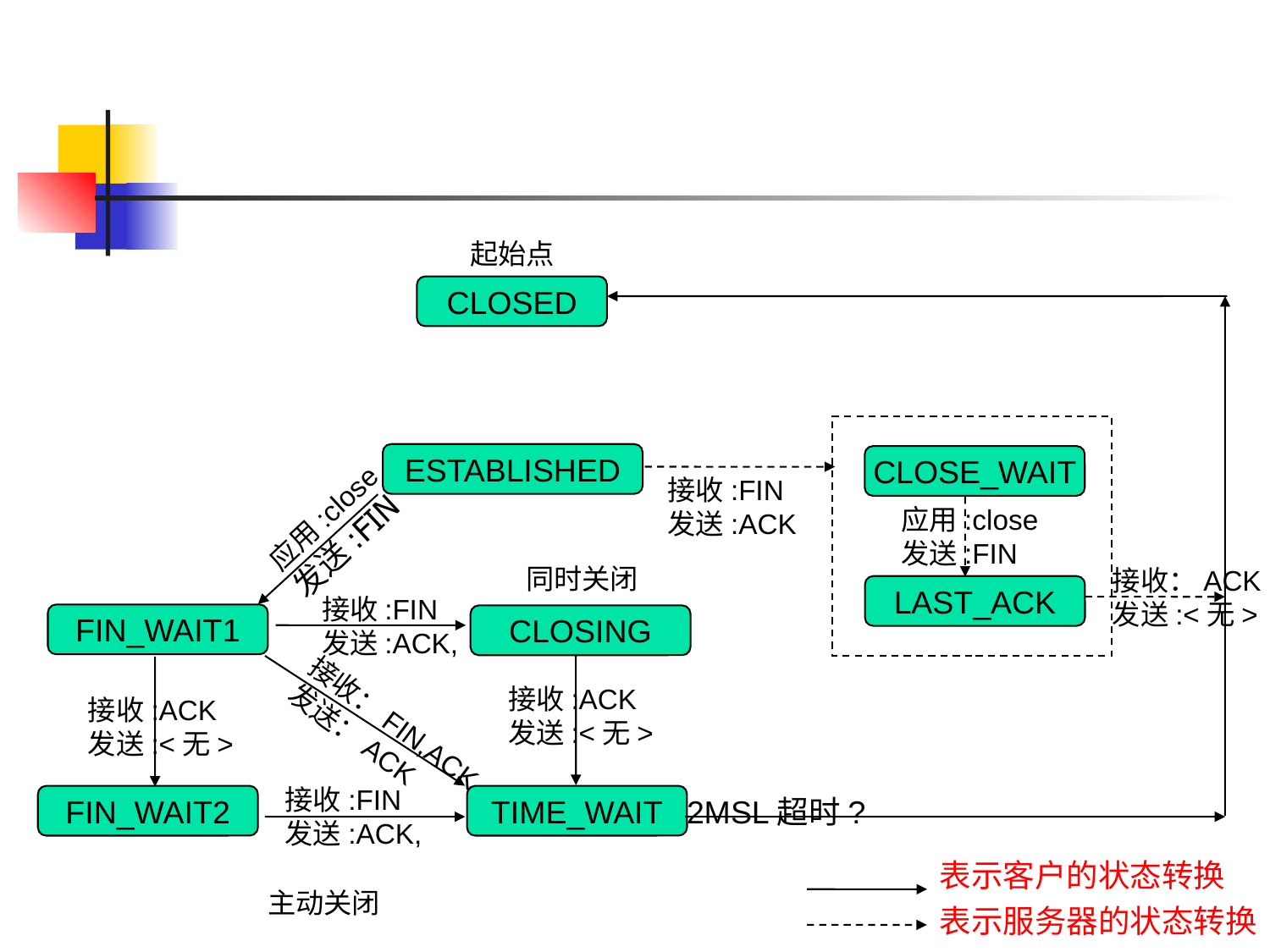

起始点
CLOSED

ESTABLISHED
CLOSE_WAIT
接收:FIN
发送:ACK

应用:close
发送:FIN

应用:close
发送:FIN

同时关闭
接收：ACK
发送:<无>
LAST_ACK
接收:FIN
发送:ACK,

FIN_WAIT1
CLOSING

接收:ACK
发送:<无>
接收:ACK
发送:<无>
接收：FIN,ACK
发送：ACK
接收:FIN
发送:ACK,
FIN_WAIT2
TIME_WAIT
2MSL超时?

表示客户的状态转换
主动关闭

表示服务器的状态转换